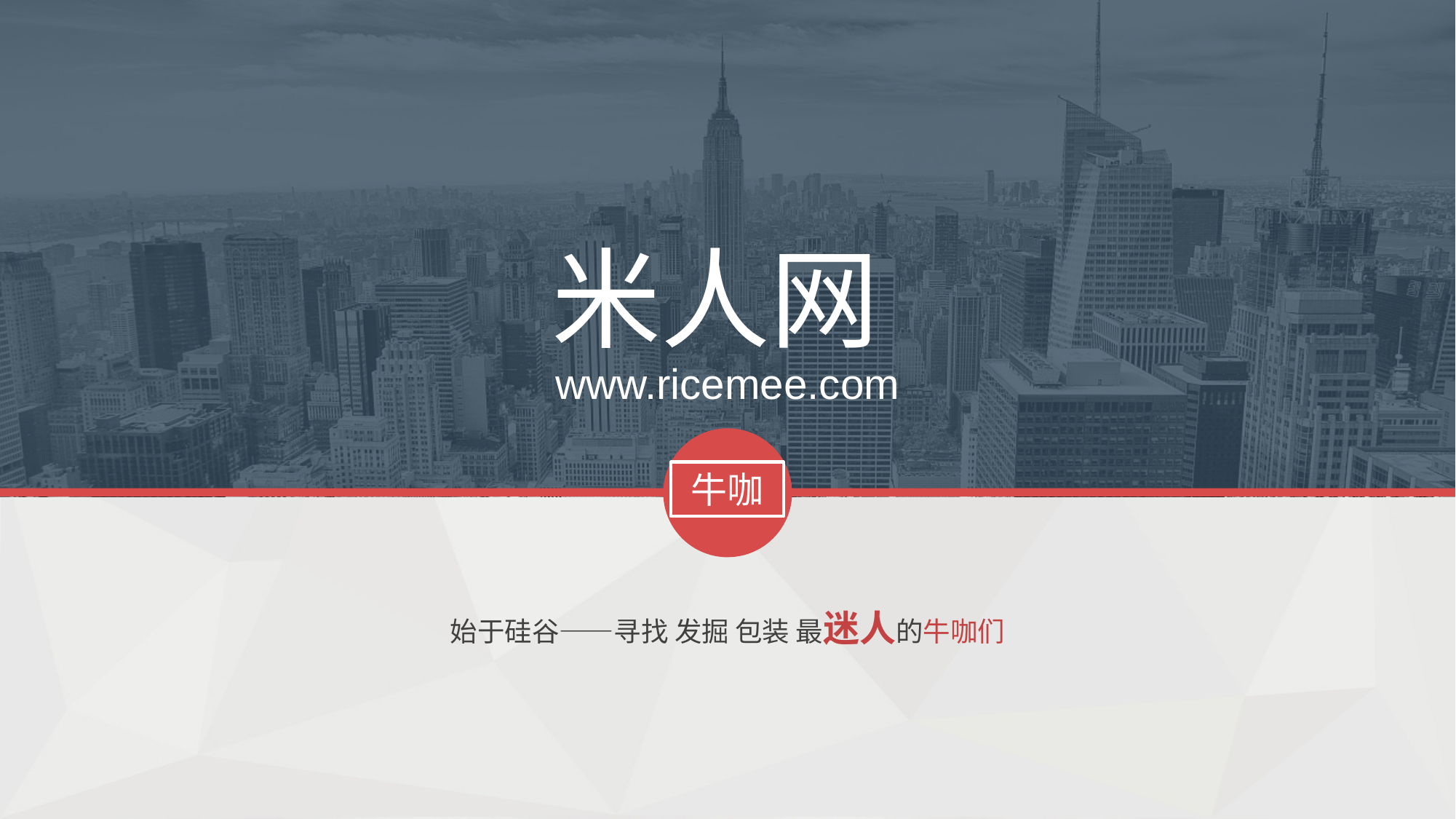

米人网
www.ricemee.com
牛咖

始于硅谷——寻找 发掘 包装 最迷人的牛咖们